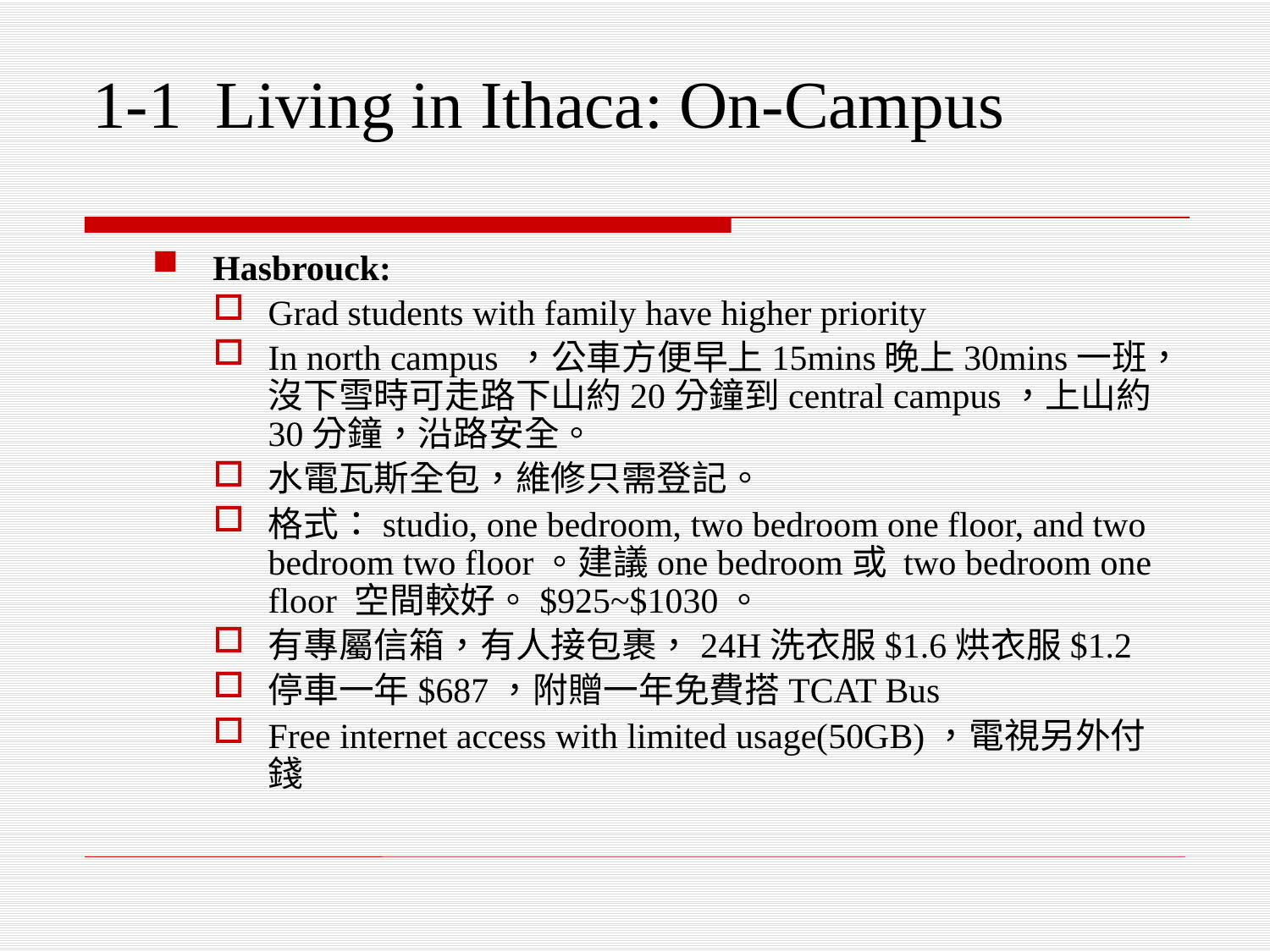

# 1-1  Living in Ithaca: On-Campus
Hasbrouck:
Grad students with family have higher priority
In north campus ，公車方便早上15mins晚上30mins一班，沒下雪時可走路下山約20分鐘到central campus，上山約30分鐘，沿路安全。
水電瓦斯全包，維修只需登記。
格式：studio, one bedroom, two bedroom one floor, and two bedroom two floor。建議one bedroom或 two bedroom one floor 空間較好。$925~$1030。
有專屬信箱，有人接包裹，24H洗衣服$1.6烘衣服$1.2
停車一年$687，附贈一年免費搭TCAT Bus
Free internet access with limited usage(50GB)，電視另外付錢